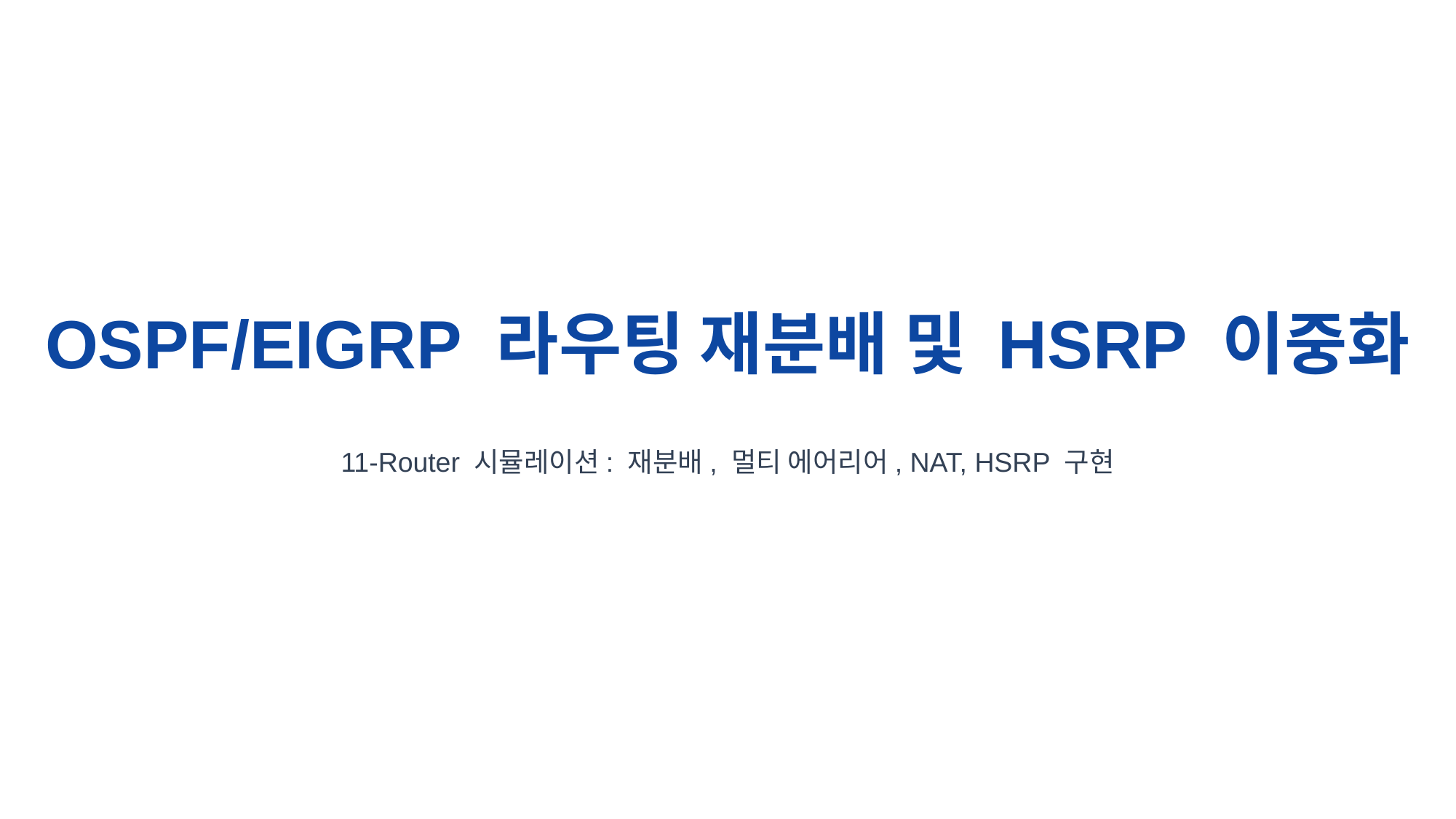

OSPF/EIGRP 라우팅 재분배 및 HSRP 이중화
11-Router 시뮬레이션: 재분배, 멀티 에어리어, NAT, HSRP 구현